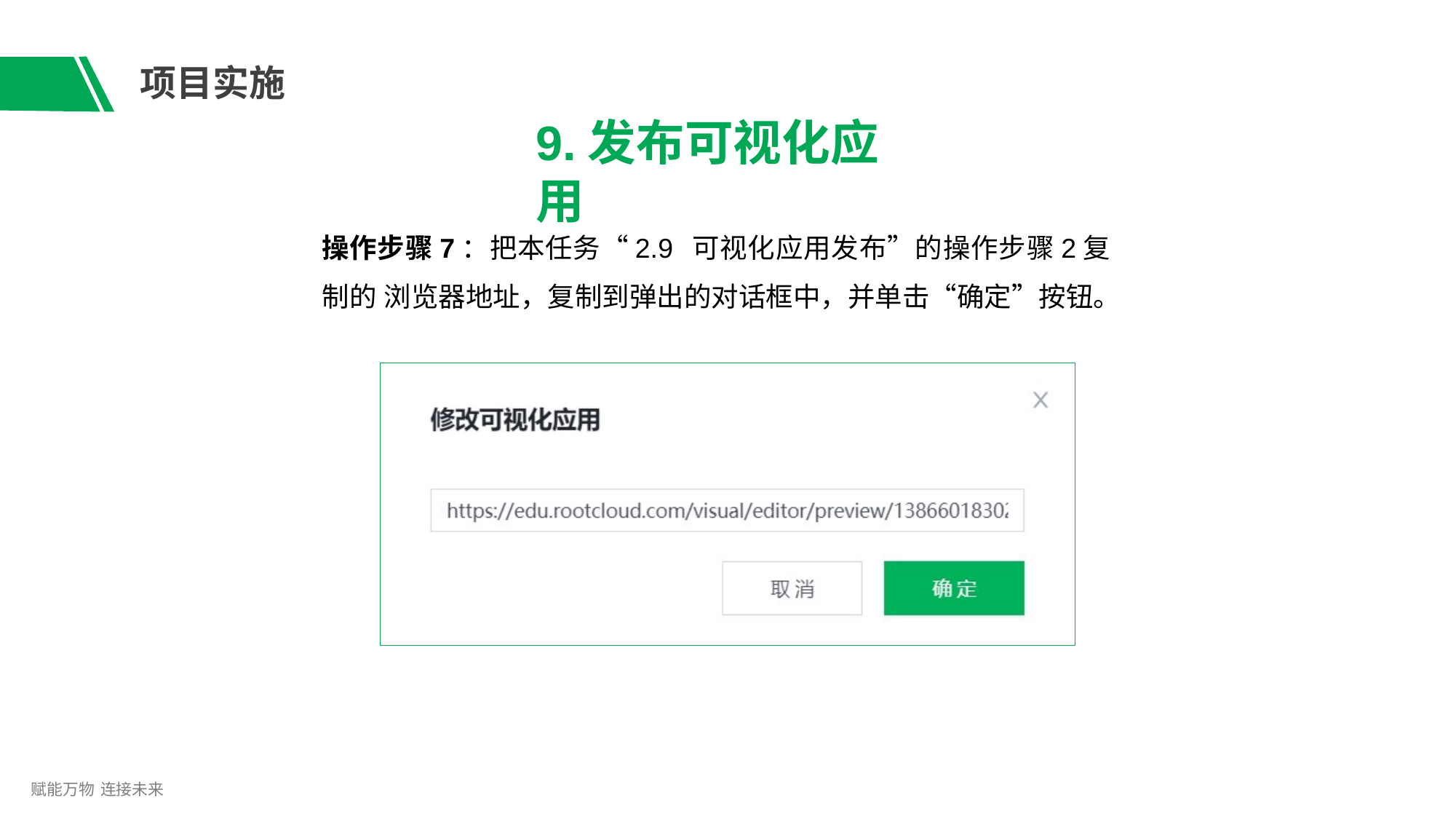

# 项目实施
9.发布可视化应用
操作步骤7：把本任务“2.9 可视化应用发布”的操作步骤2复制的 浏览器地址，复制到弹出的对话框中，并单击“确定”按钮。

赋能万物 连接未来